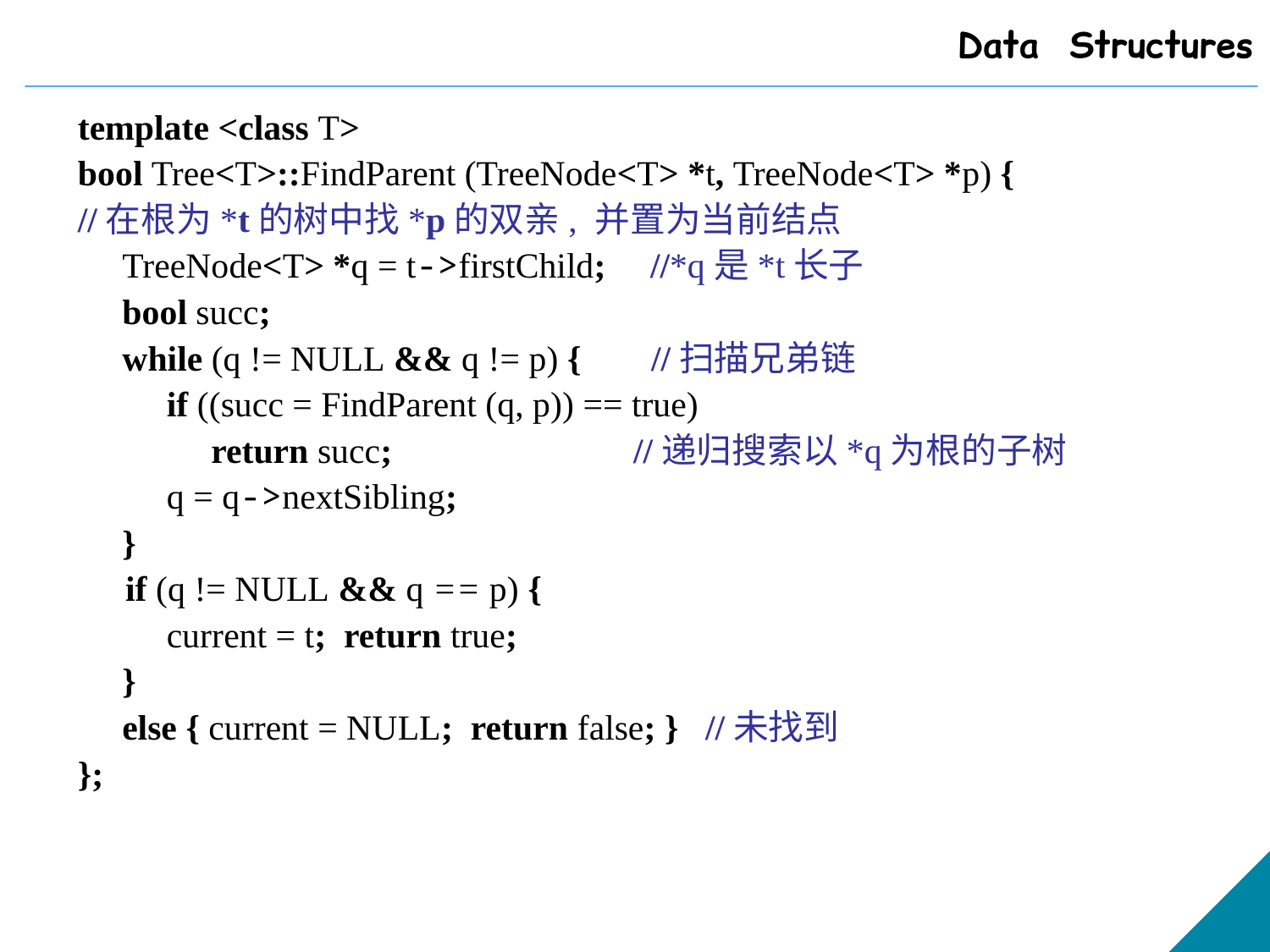

template <class T>
bool Tree<T>::FindParent (TreeNode<T> *t, TreeNode<T> *p) {
//在根为*t的树中找*p的双亲, 并置为当前结点
     TreeNode<T> *q = t->firstChild;     //*q是*t长子
     bool succ;
     while (q != NULL && q != p) {	  //扫描兄弟链
          if ((succ = FindParent (q, p)) == true)
               return succ;		//递归搜索以*q为根的子树
          q = q->nextSibling;
     }
 	if (q != NULL && q == p) {
          current = t;  return true;
     }
     else { current = NULL;  return false; }   //未找到
};